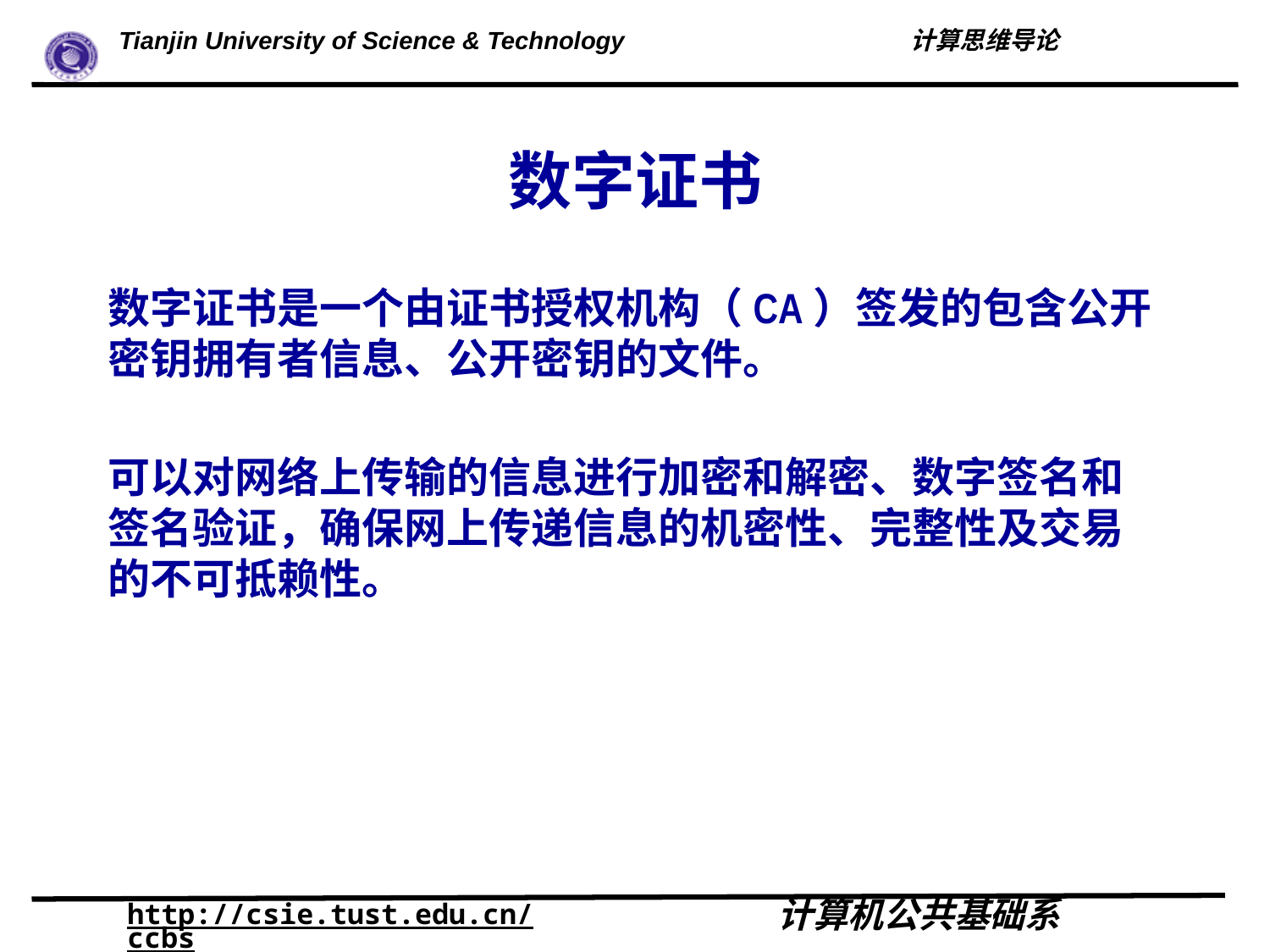

# 数字证书
数字证书是一个由证书授权机构（CA）签发的包含公开密钥拥有者信息、公开密钥的文件。

可以对网络上传输的信息进行加密和解密、数字签名和签名验证，确保网上传递信息的机密性、完整性及交易的不可抵赖性。